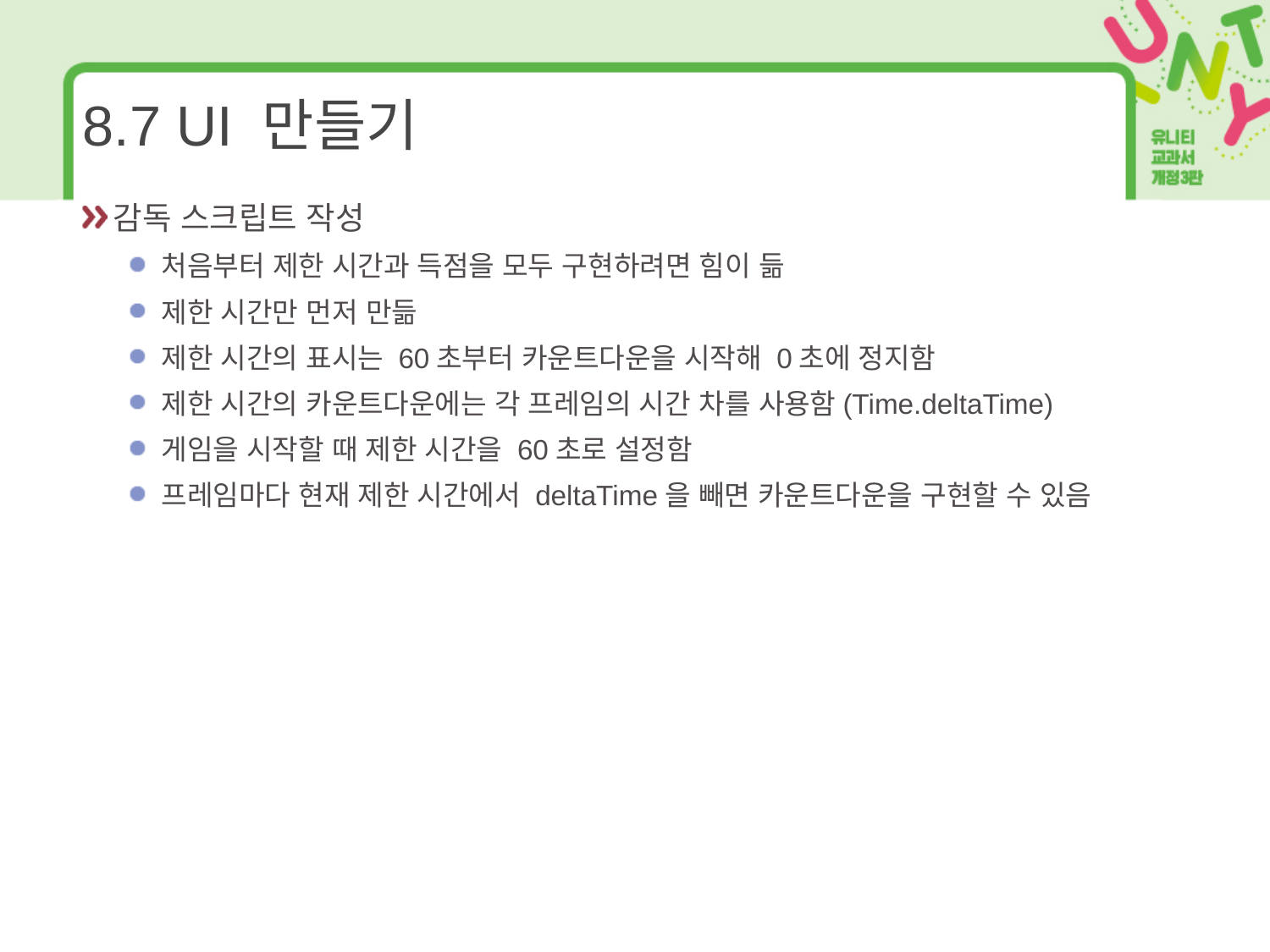

# 8.7 UI 만들기
감독 스크립트 작성
처음부터 제한 시간과 득점을 모두 구현하려면 힘이 듦
제한 시간만 먼저 만듦
제한 시간의 표시는 60초부터 카운트다운을 시작해 0초에 정지함
제한 시간의 카운트다운에는 각 프레임의 시간 차를 사용함(Time.deltaTime)
게임을 시작할 때 제한 시간을 60초로 설정함
프레임마다 현재 제한 시간에서 deltaTime을 빼면 카운트다운을 구현할 수 있음